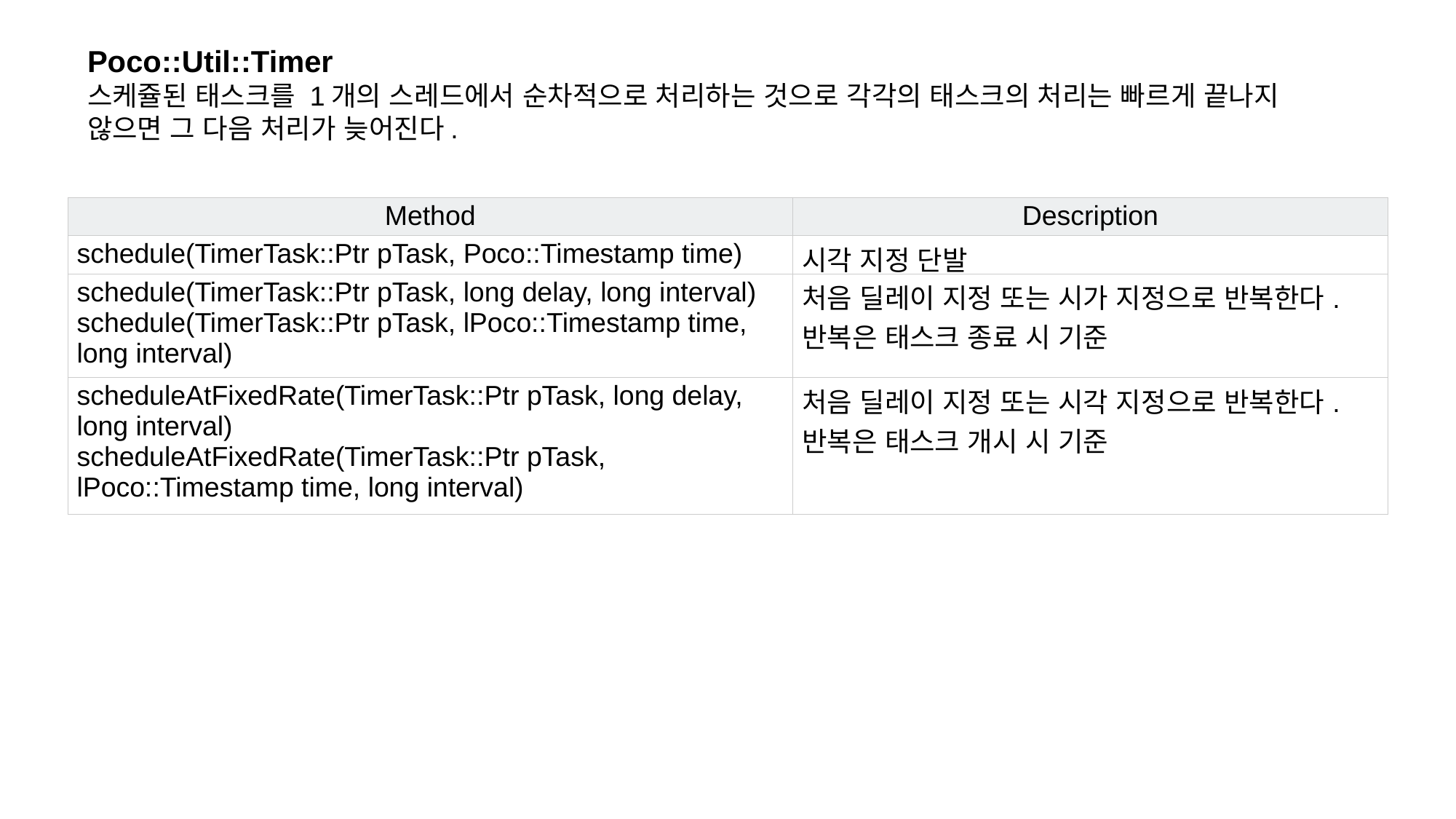

Poco::Util::Timer
스케쥴된 태스크를 1개의 스레드에서 순차적으로 처리하는 것으로 각각의 태스크의 처리는 빠르게 끝나지 않으면 그 다음 처리가 늦어진다.
| Method | Description |
| --- | --- |
| schedule(TimerTask::Ptr pTask, Poco::Timestamp time) | 시각 지정 단발 |
| schedule(TimerTask::Ptr pTask, long delay, long interval) schedule(TimerTask::Ptr pTask, lPoco::Timestamp time, long interval) | 처음 딜레이 지정 또는 시가 지정으로 반복한다.반복은 태스크 종료 시 기준 |
| scheduleAtFixedRate(TimerTask::Ptr pTask, long delay, long interval) scheduleAtFixedRate(TimerTask::Ptr pTask, lPoco::Timestamp time, long interval) | 처음 딜레이 지정 또는 시각 지정으로 반복한다.반복은 태스크 개시 시 기준 |